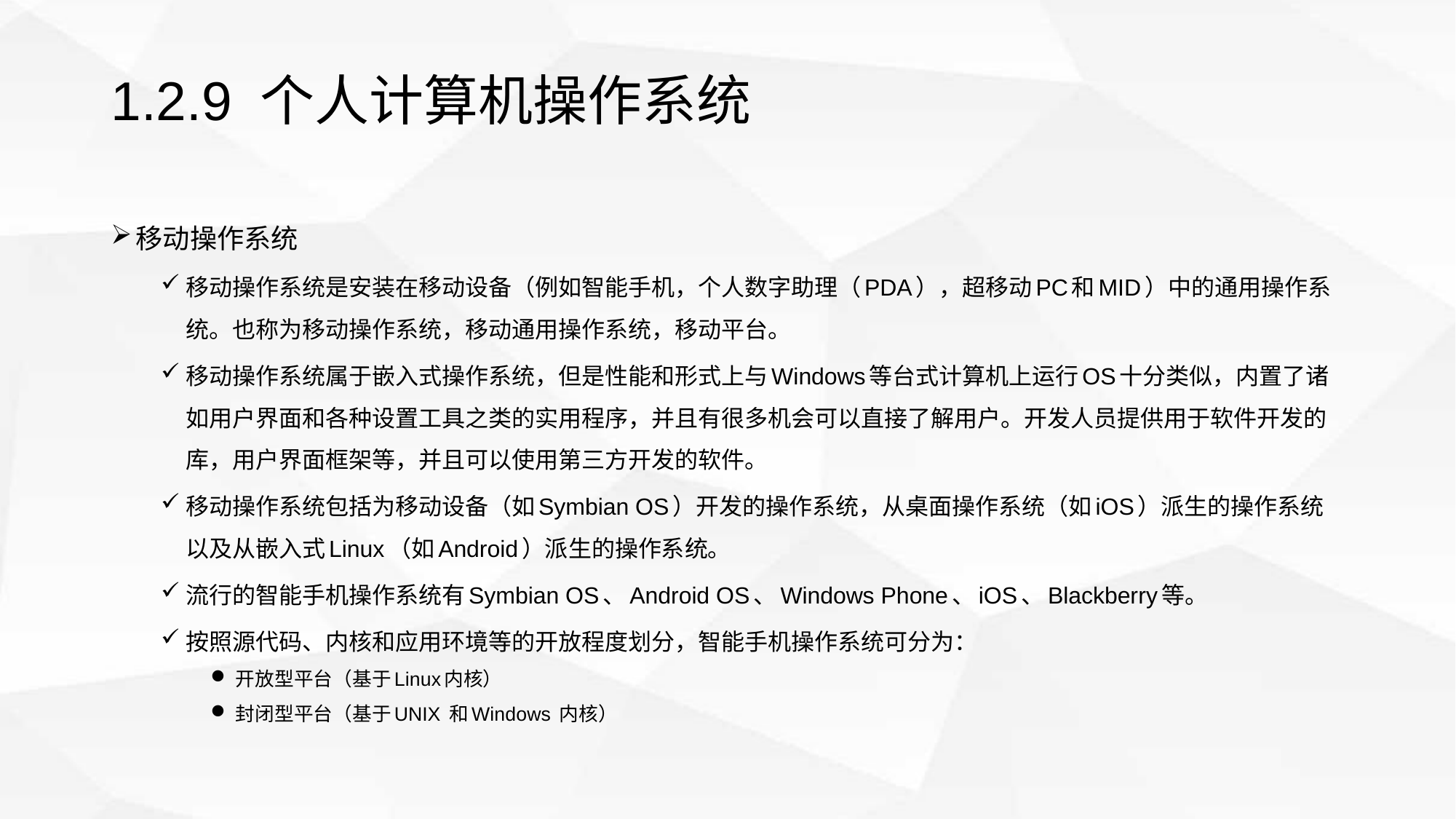

# 1.2.9 个人计算机操作系统
移动操作系统
移动操作系统是安装在移动设备（例如智能手机，个人数字助理（PDA），超移动PC和MID）中的通用操作系统。也称为移动操作系统，移动通用操作系统，移动平台。
移动操作系统属于嵌入式操作系统，但是性能和形式上与Windows等台式计算机上运行OS十分类似，内置了诸如用户界面和各种设置工具之类的实用程序，并且有很多机会可以直接了解用户。开发人员提供用于软件开发的库，用户界面框架等，并且可以使用第三方开发的软件。
移动操作系统包括为移动设备（如Symbian OS）开发的操作系统，从桌面操作系统（如iOS）派生的操作系统以及从嵌入式Linux（如Android）派生的操作系统。
流行的智能手机操作系统有Symbian OS、Android OS、Windows Phone、iOS、Blackberry等。
按照源代码、内核和应用环境等的开放程度划分，智能手机操作系统可分为：
开放型平台（基于Linux内核）
封闭型平台（基于UNIX 和Windows 内核）